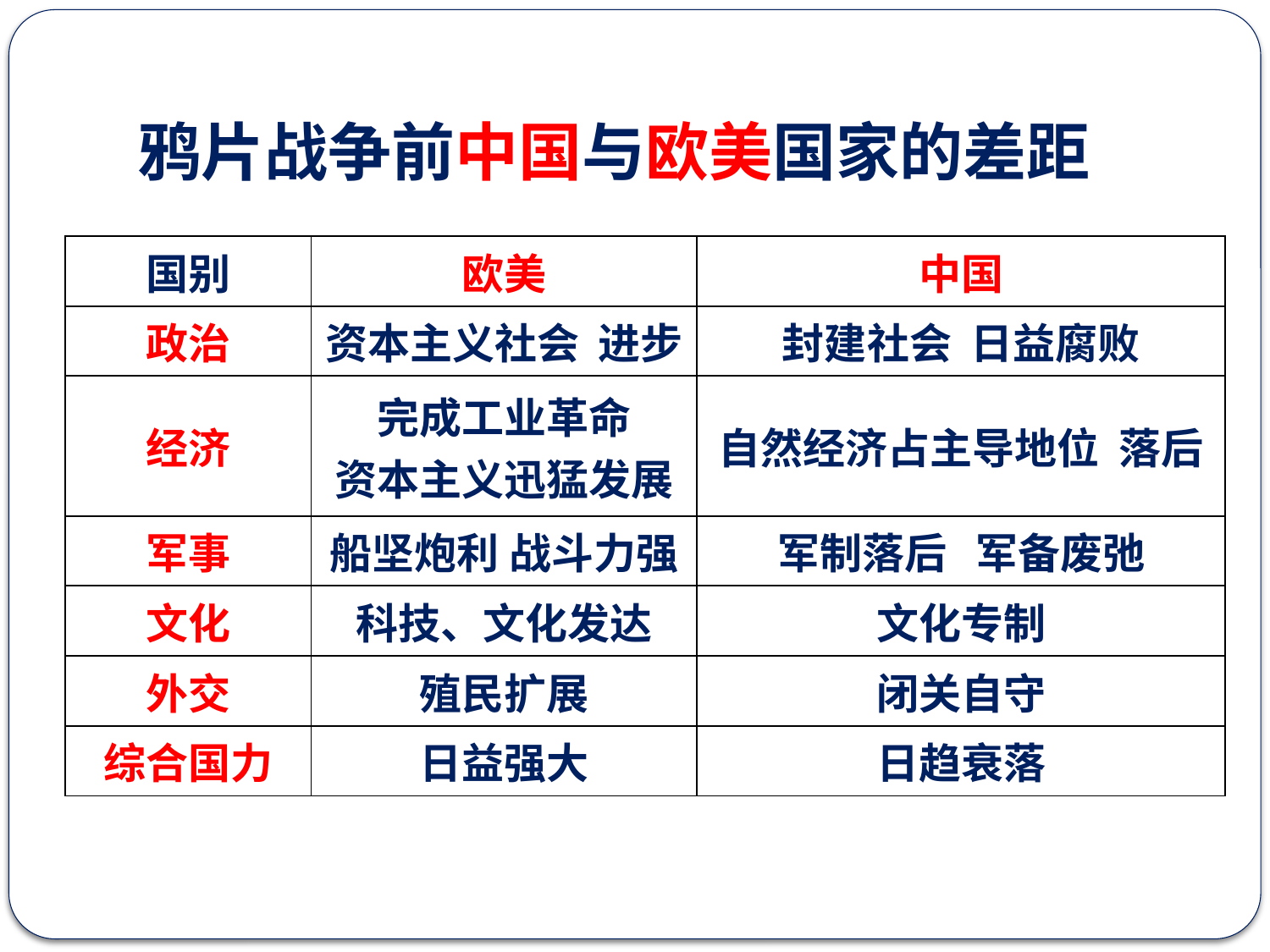

鸦片战争前中国与欧美国家的差距
| 国别 | 欧美 | 中国 |
| --- | --- | --- |
| 政治 | 资本主义社会 进步 | 封建社会 日益腐败 |
| 经济 | 完成工业革命 资本主义迅猛发展 | 自然经济占主导地位 落后 |
| 军事 | 船坚炮利 战斗力强 | 军制落后 军备废弛 |
| 文化 | 科技、文化发达 | 文化专制 |
| 外交 | 殖民扩展 | 闭关自守 |
| 综合国力 | 日益强大 | 日趋衰落 |